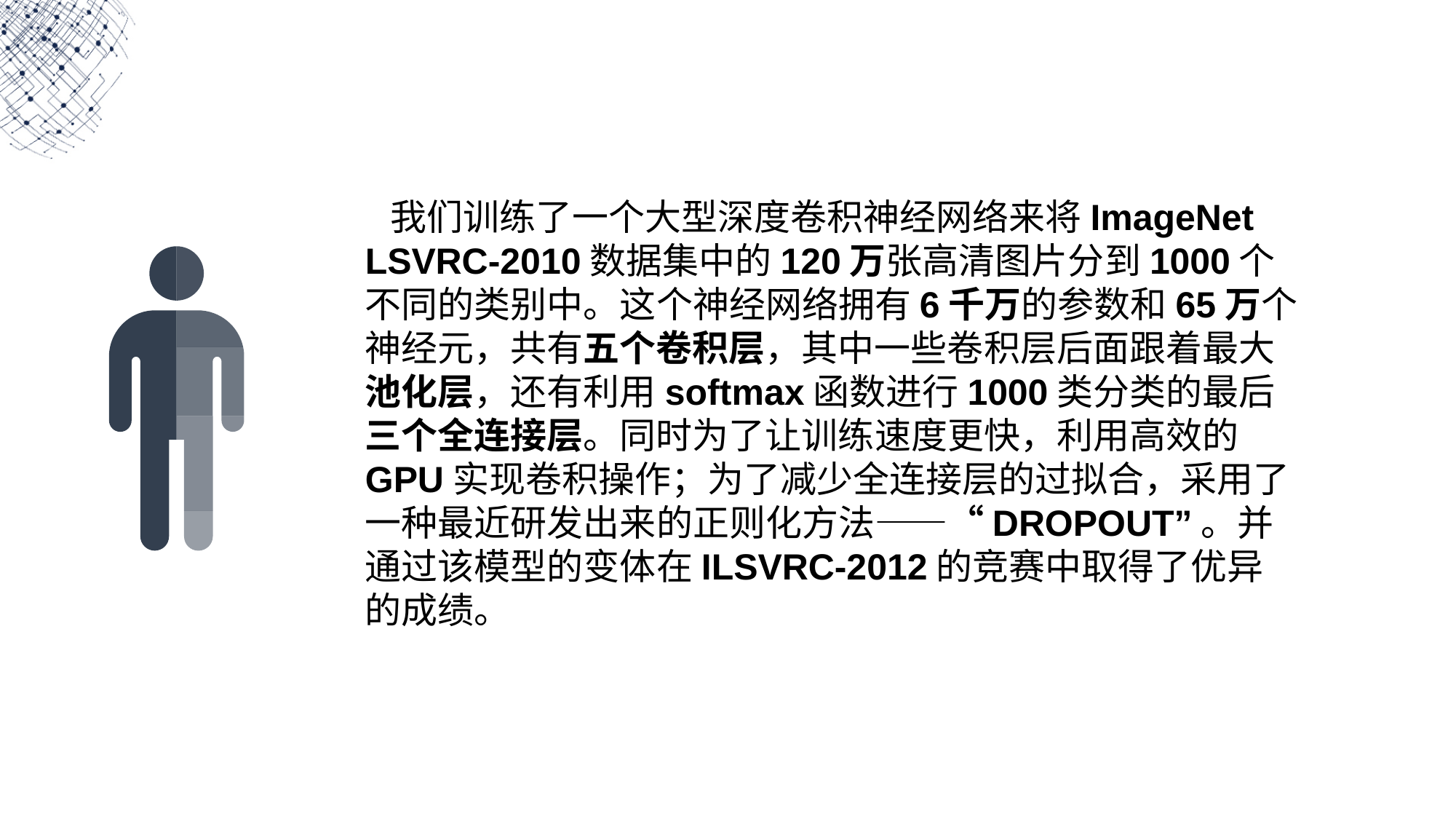

我们训练了一个大型深度卷积神经网络来将ImageNet LSVRC-2010数据集中的120万张高清图片分到1000个不同的类别中。这个神经网络拥有6千万的参数和65万个神经元，共有五个卷积层，其中一些卷积层后面跟着最大池化层，还有利用softmax函数进行1000类分类的最后三个全连接层。同时为了让训练速度更快，利用高效的GPU实现卷积操作；为了减少全连接层的过拟合，采用了一种最近研发出来的正则化方法——“DROPOUT”。并通过该模型的变体在ILSVRC-2012的竞赛中取得了优异的成绩。